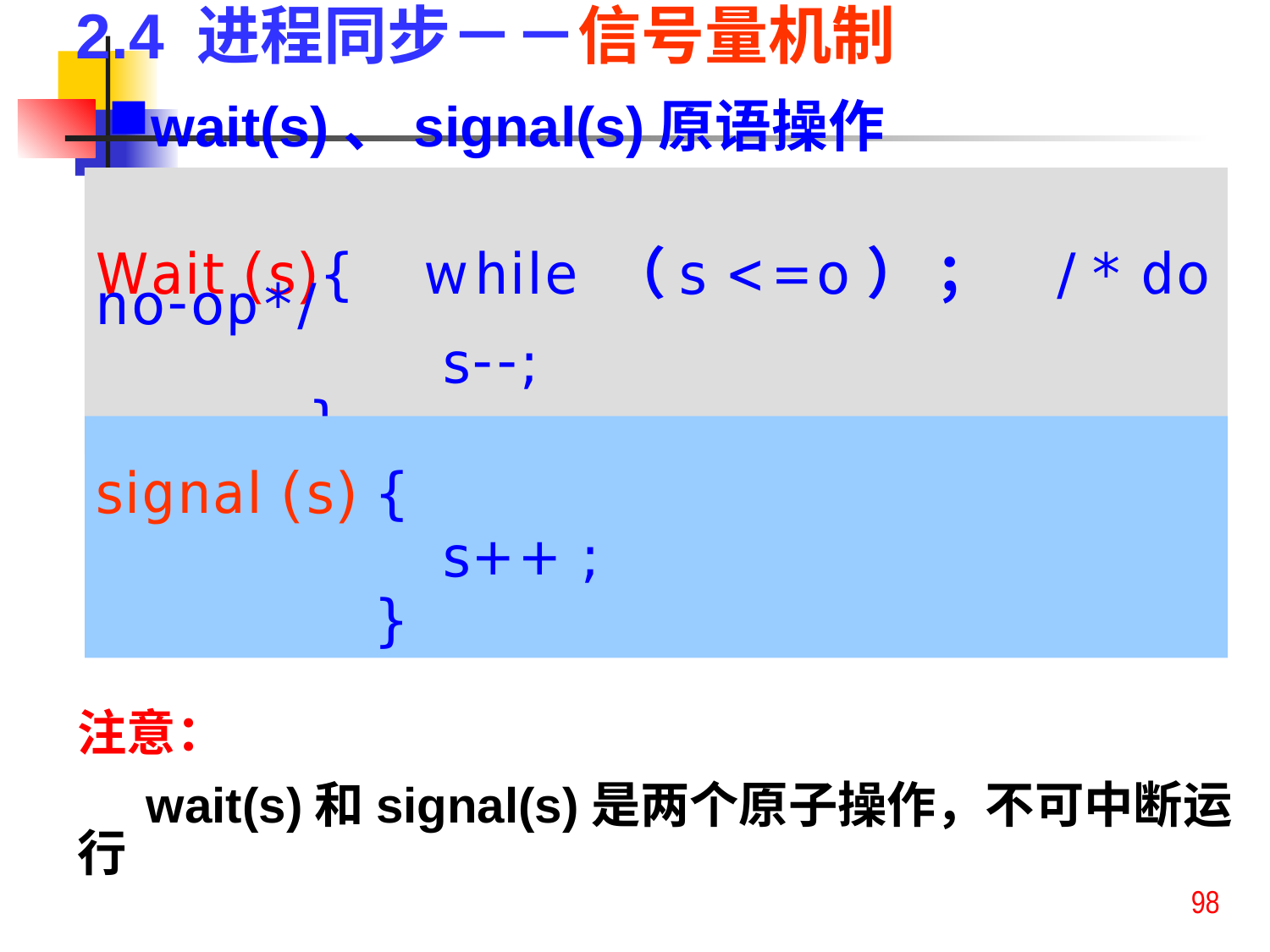

2.4 进程同步－－信号量机制
wait(s)、signal(s)原语操作

Wait (s){    while （s <=o） ；    /* do no-op*/
                     s--;
             }

signal (s) {
                     s++ ;
                 }
注意：
     wait(s)和signal(s)是两个原子操作，不可中断运行
98